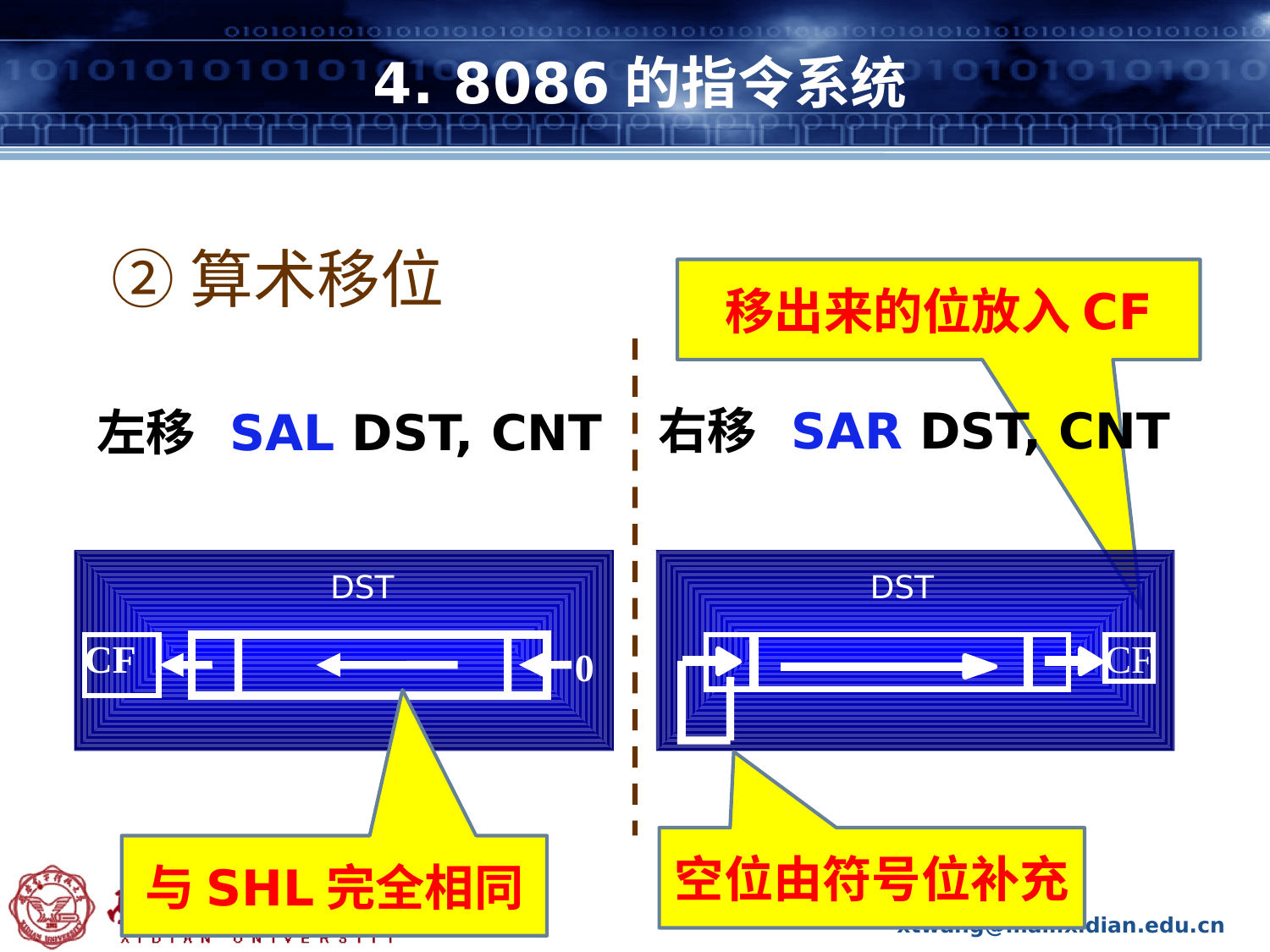

# 4. 8086的指令系统
②算术移位
移出来的位放入CF

左移  SAL DST, CNT
右移  SAR DST, CNT

DST
DST
CF

CF
0

空位由符号位补充
与SHL完全相同